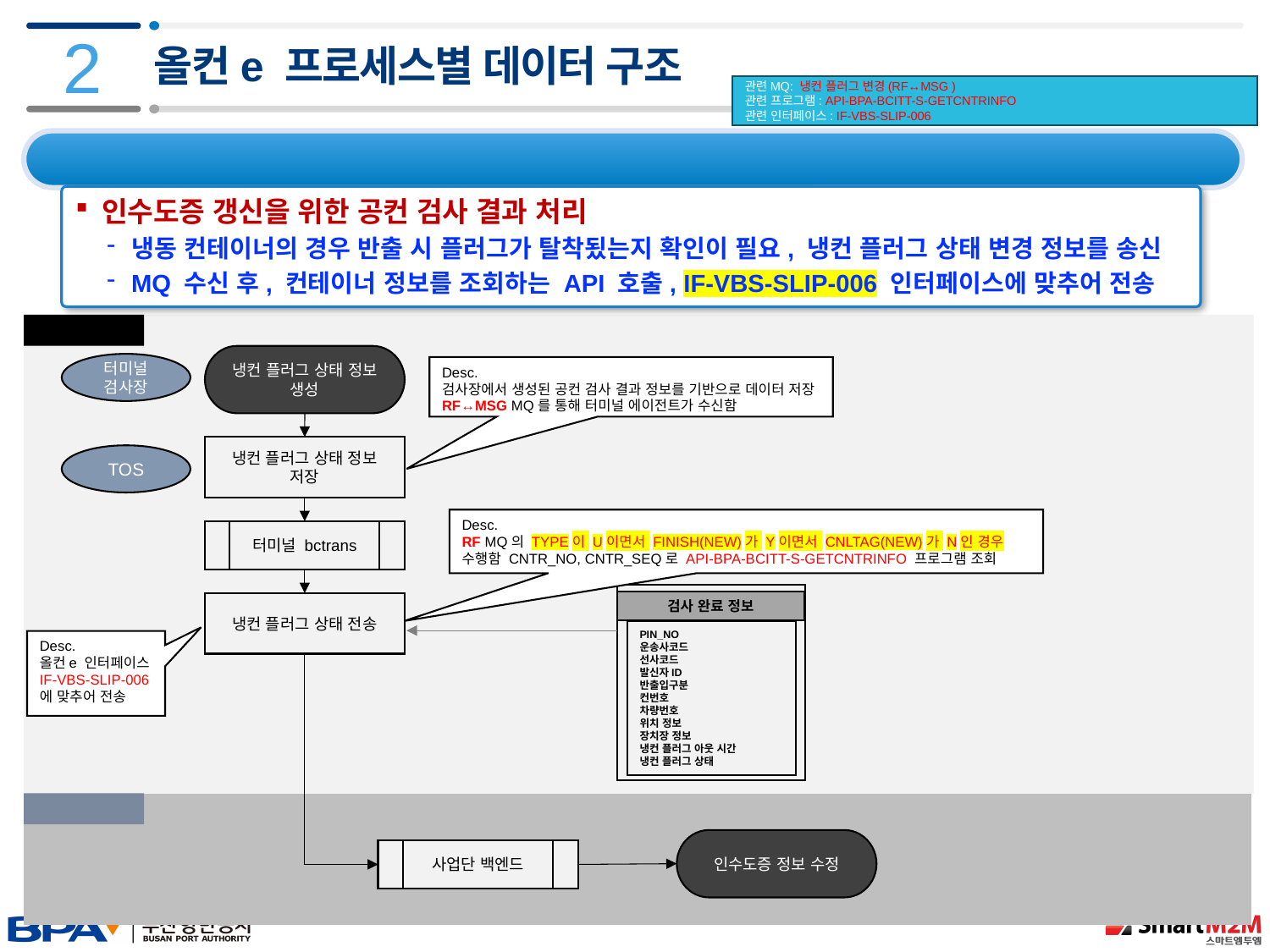

2
올컨e 프로세스별 데이터 구조
관련MQ: 냉컨 플러그 변경(RF↔MSG )
관련 프로그램: API-BPA-BCITT-S-GETCNTRINFO
관련 인터페이스: IF-VBS-SLIP-006
2.4 데이터 구조 및 프로세스 – 11) 냉컨 플러그 아웃 결과
인수도증 갱신을 위한 공컨 검사 결과 처리
냉동 컨테이너의 경우 반출 시 플러그가 탈착됬는지 확인이 필요, 냉컨 플러그 상태 변경 정보를 송신
MQ 수신 후, 컨테이너 정보를 조회하는 API 호출, IF-VBS-SLIP-006 인터페이스에 맞추어 전송

터미널 IDC
냉컨 플러그 상태 정보 생성
터미널
검사장
Desc.
검사장에서 생성된 공컨 검사 결과 정보를 기반으로 데이터 저장
RF↔MSG MQ를 통해 터미널 에이전트가 수신함
냉컨 플러그 상태 정보 저장
TOS
Desc.
RF MQ의 TYPE이 U이면서 FINISH(NEW)가 Y이면서 CNLTAG(NEW)가 N인 경우 수행함 CNTR_NO, CNTR_SEQ로 API-BPA-BCITT-S-GETCNTRINFO 프로그램 조회
터미널 bctrans

검사 완료 정보
PIN_NO
운송사코드
선사코드
발신자ID
반출입구분
컨번호
차량번호
위치 정보
장치장 정보
냉컨 플러그 아웃 시간
냉컨 플러그 상태
냉컨 플러그 상태 전송
Desc.
올컨e 인터페이스 IF-VBS-SLIP-006
에 맞추어 전송

사업단 IDC
인수도증 정보 수정
사업단 백엔드